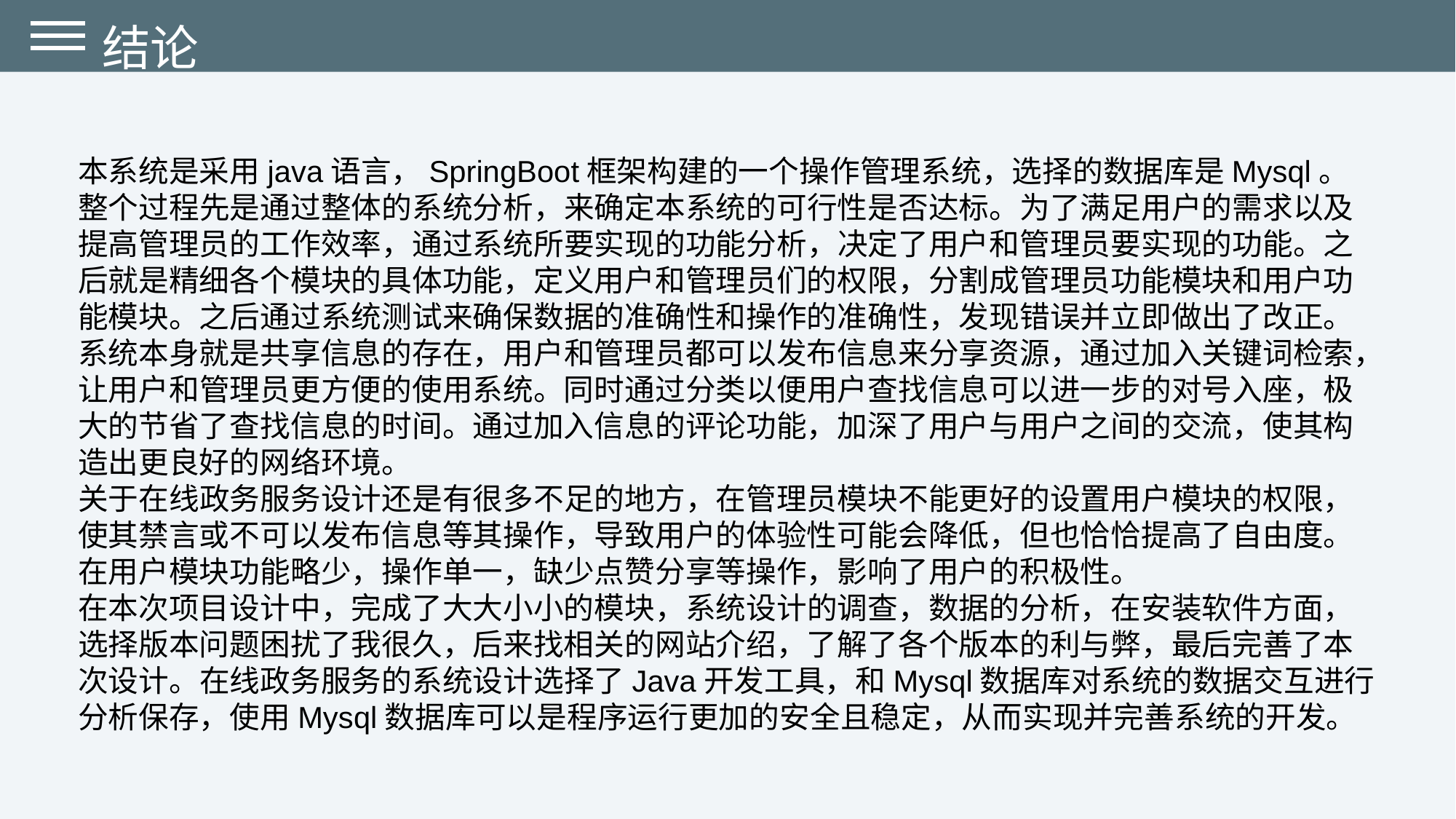

结论

本系统是采用java语言，SpringBoot框架构建的一个操作管理系统，选择的数据库是Mysql。整个过程先是通过整体的系统分析，来确定本系统的可行性是否达标。为了满足用户的需求以及提高管理员的工作效率，通过系统所要实现的功能分析，决定了用户和管理员要实现的功能。之后就是精细各个模块的具体功能，定义用户和管理员们的权限，分割成管理员功能模块和用户功能模块。之后通过系统测试来确保数据的准确性和操作的准确性，发现错误并立即做出了改正。
系统本身就是共享信息的存在，用户和管理员都可以发布信息来分享资源，通过加入关键词检索，让用户和管理员更方便的使用系统。同时通过分类以便用户查找信息可以进一步的对号入座，极大的节省了查找信息的时间。通过加入信息的评论功能，加深了用户与用户之间的交流，使其构造出更良好的网络环境。
关于在线政务服务设计还是有很多不足的地方，在管理员模块不能更好的设置用户模块的权限，使其禁言或不可以发布信息等其操作，导致用户的体验性可能会降低，但也恰恰提高了自由度。在用户模块功能略少，操作单一，缺少点赞分享等操作，影响了用户的积极性。
在本次项目设计中，完成了大大小小的模块，系统设计的调查，数据的分析，在安装软件方面，选择版本问题困扰了我很久，后来找相关的网站介绍，了解了各个版本的利与弊，最后完善了本次设计。在线政务服务的系统设计选择了Java开发工具，和Mysql数据库对系统的数据交互进行分析保存，使用Mysql数据库可以是程序运行更加的安全且稳定，从而实现并完善系统的开发。